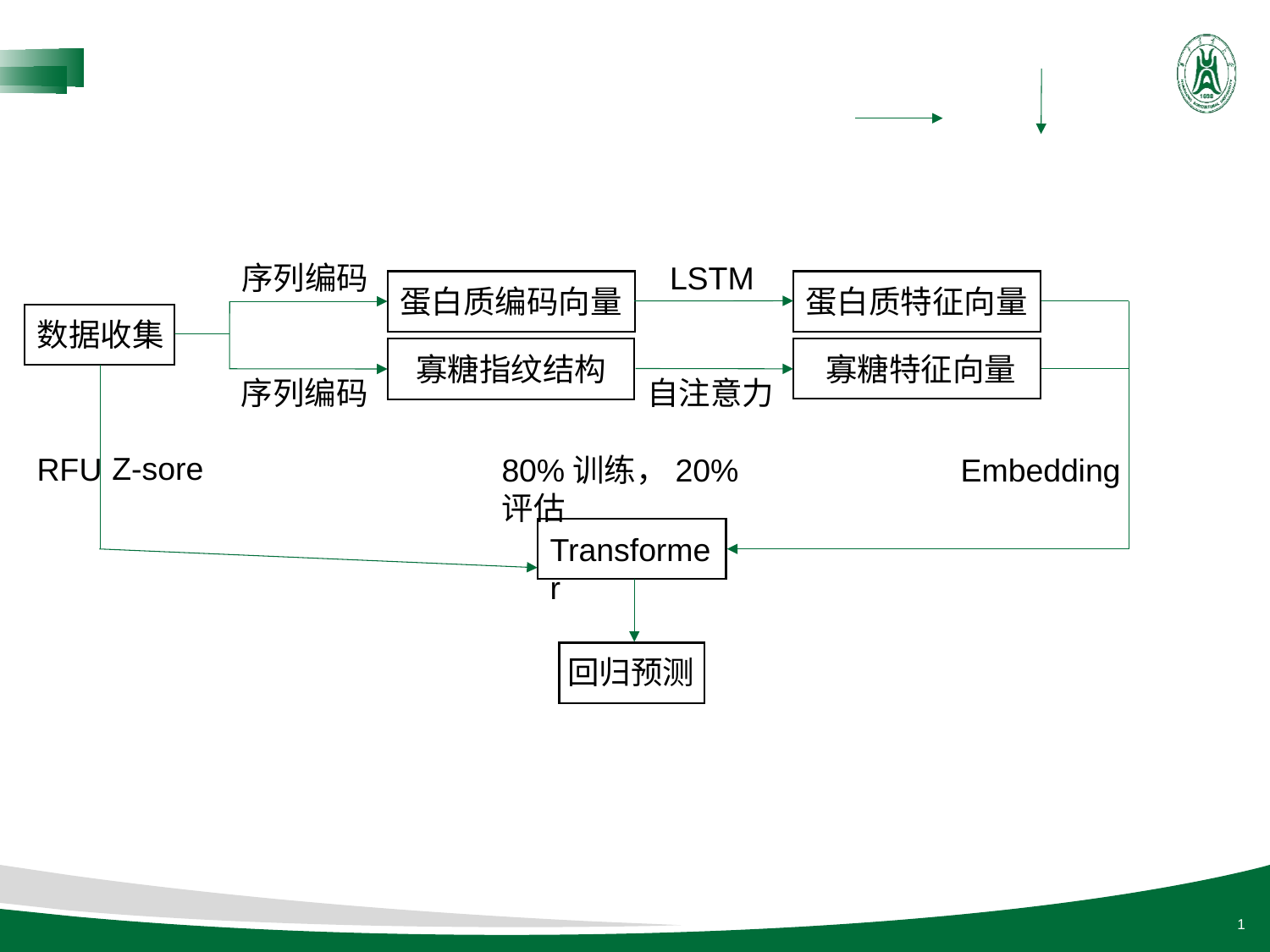

序列编码
LSTM

蛋白质编码向量
蛋白质特征向量

数据收集

寡糖指纹结构
寡糖特征向量
序列编码
自注意力
Z-sore
RFU
80%训练，20%评估
Embedding

Transformer

回归预测
1